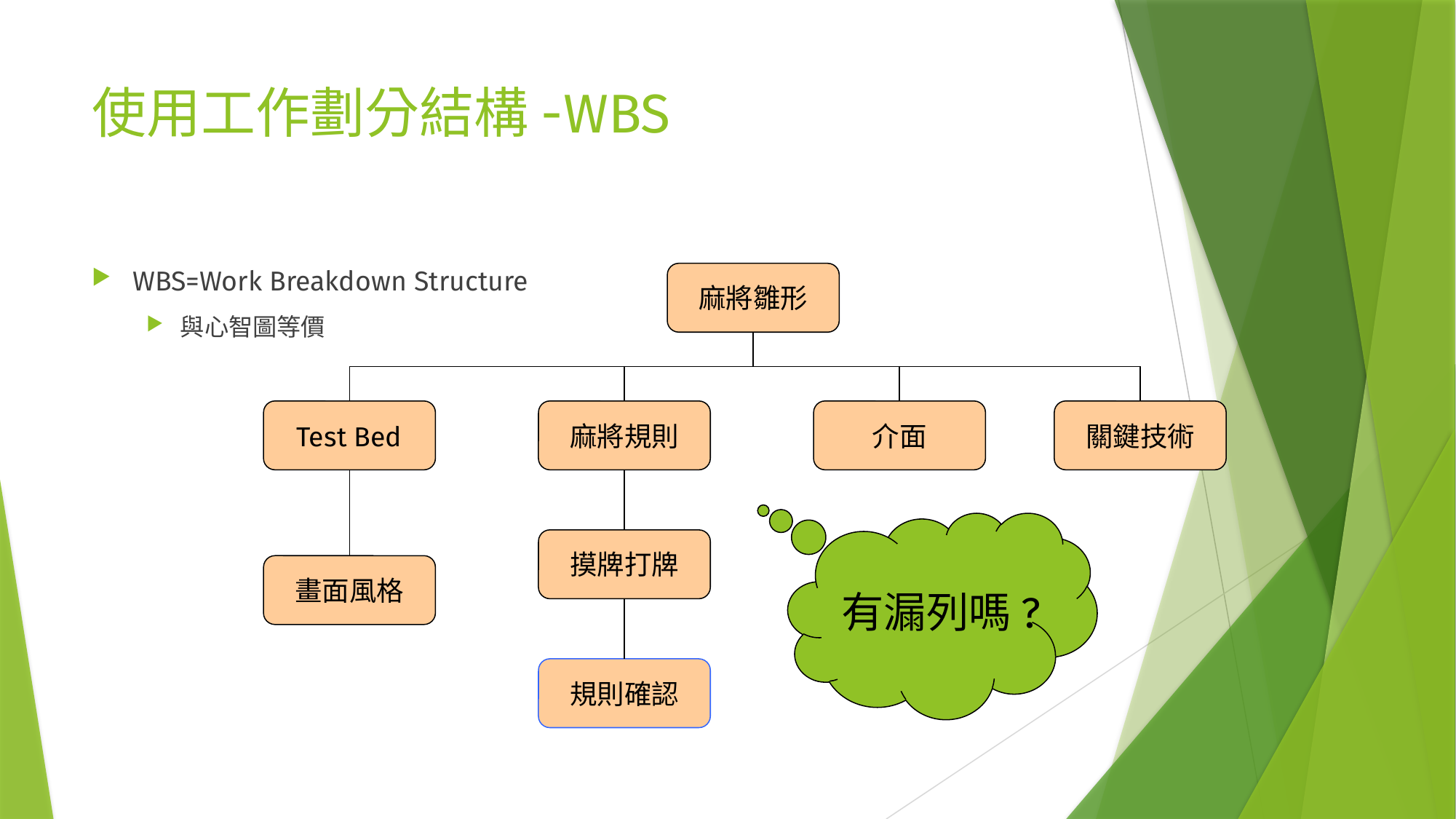

# 使用工作劃分結構-WBS
WBS=Work Breakdown Structure
與心智圖等價

麻將雛形
Test Bed
麻將規則
介面
關鍵技術
有漏列嗎?
摸牌打牌
畫面風格
規則確認